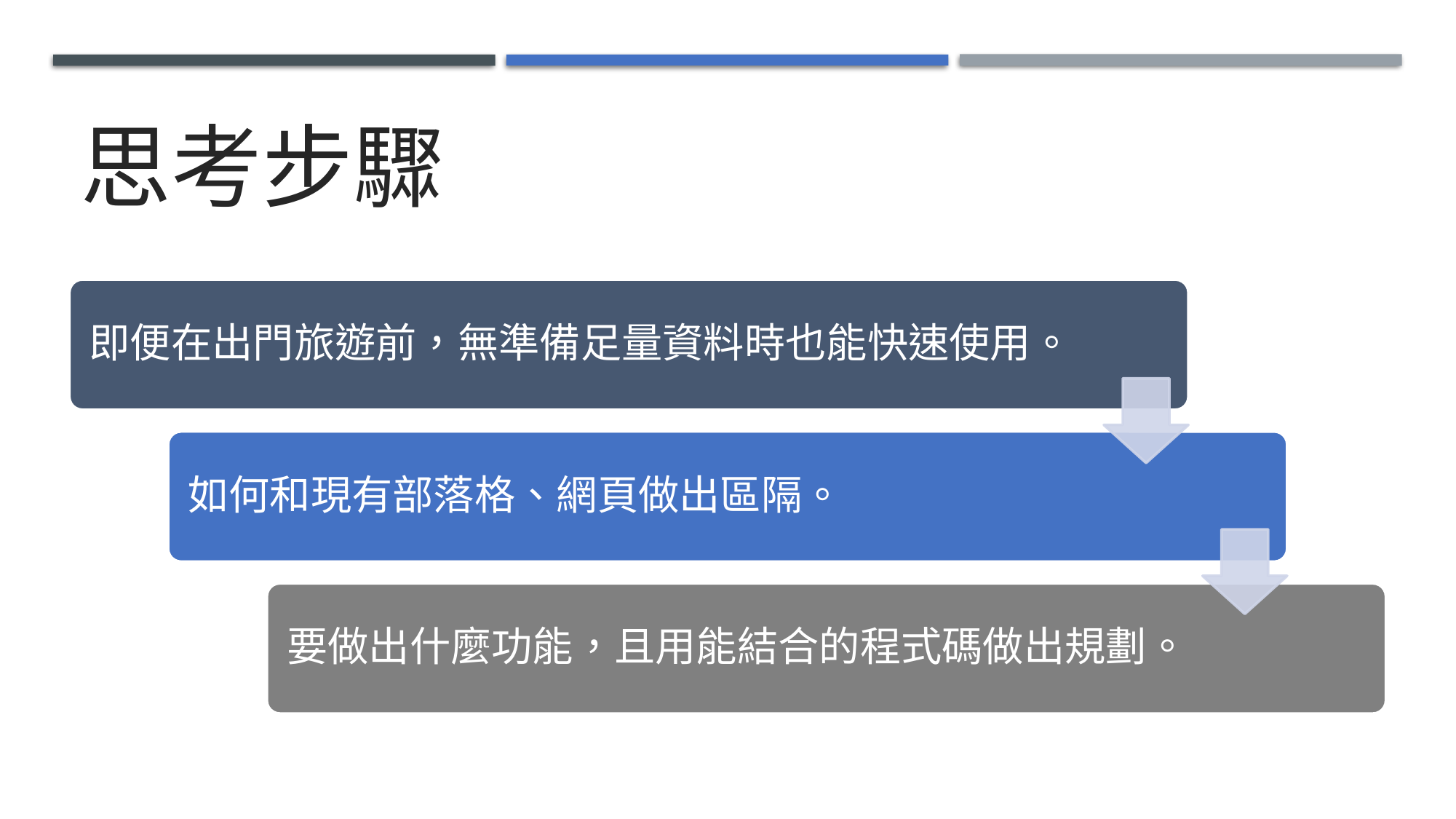

# 思考步驟
即便在出門旅遊前，無準備足量資料時也能快速使用。
如何和現有部落格、網頁做出區隔。
要做出什麼功能，且用能結合的程式碼做出規劃。